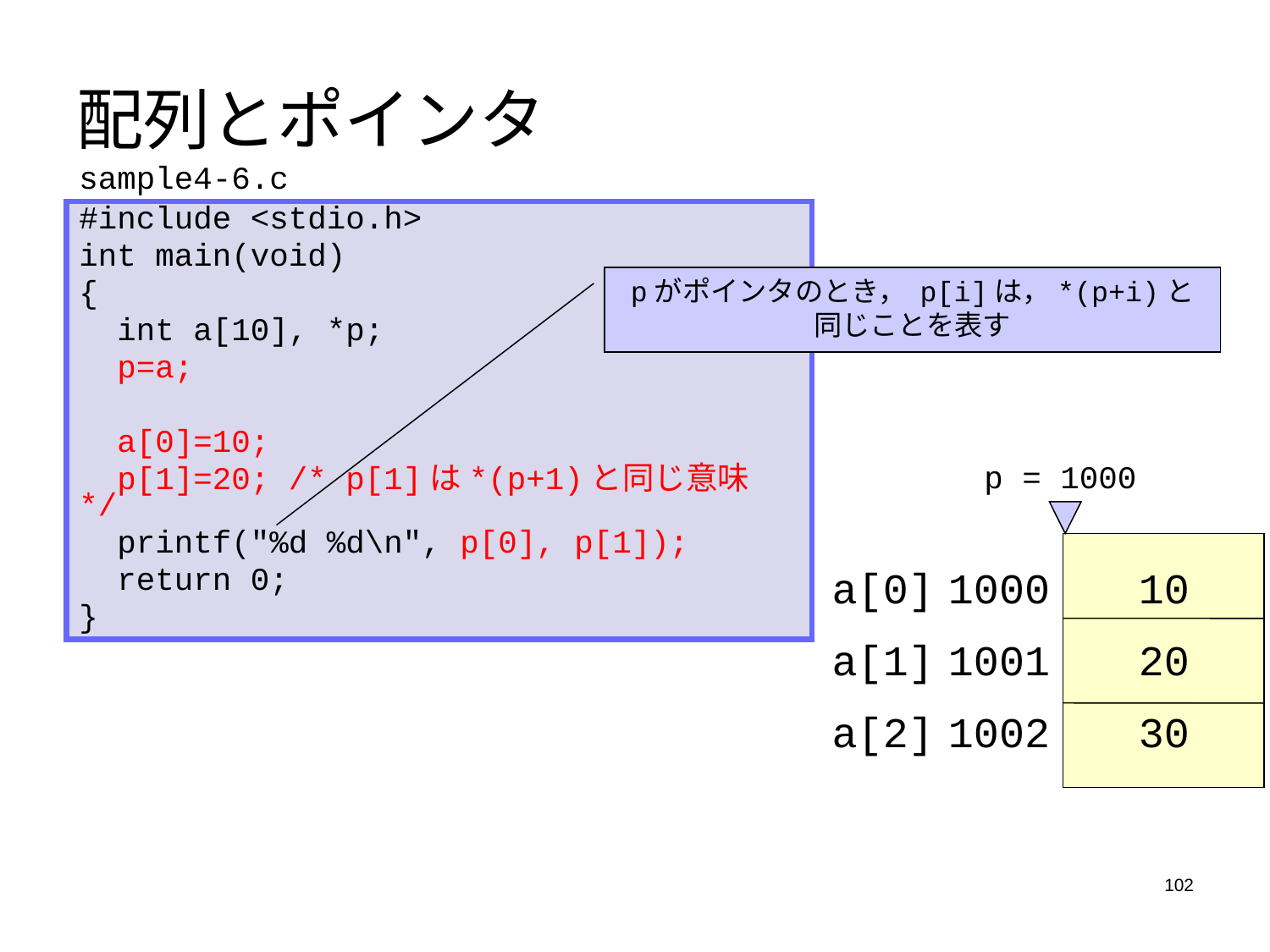

# 配列とポインタ
sample4-6.c
#include <stdio.h>
int main(void)
{
  int a[10], *p;
  p=a;

  a[0]=10;
  p[1]=20; /* p[1]は*(p+1)と同じ意味 */
  printf("%d %d\n", p[0], p[1]);
  return 0;
}
pがポインタのとき， p[i]は，*(p+i)と同じことを表す
p = 1000

a[0]
a[1]
a[2]
1000
1001
1002
10
20
30

102